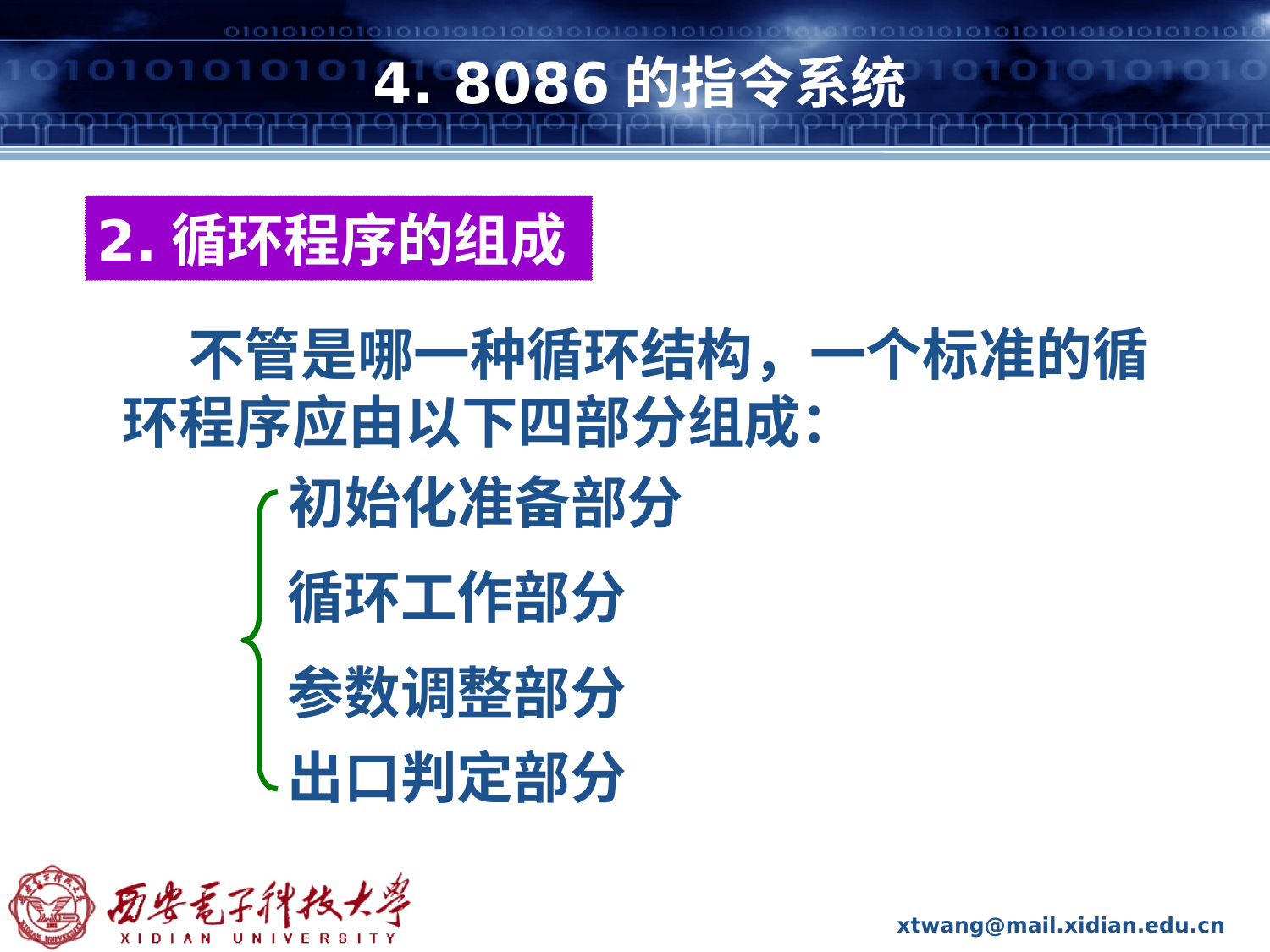

# 4. 8086的指令系统
2.循环程序的组成
    不管是哪一种循环结构，一个标准的循
环程序应由以下四部分组成：
初始化准备部分

循环工作部分
参数调整部分
出口判定部分